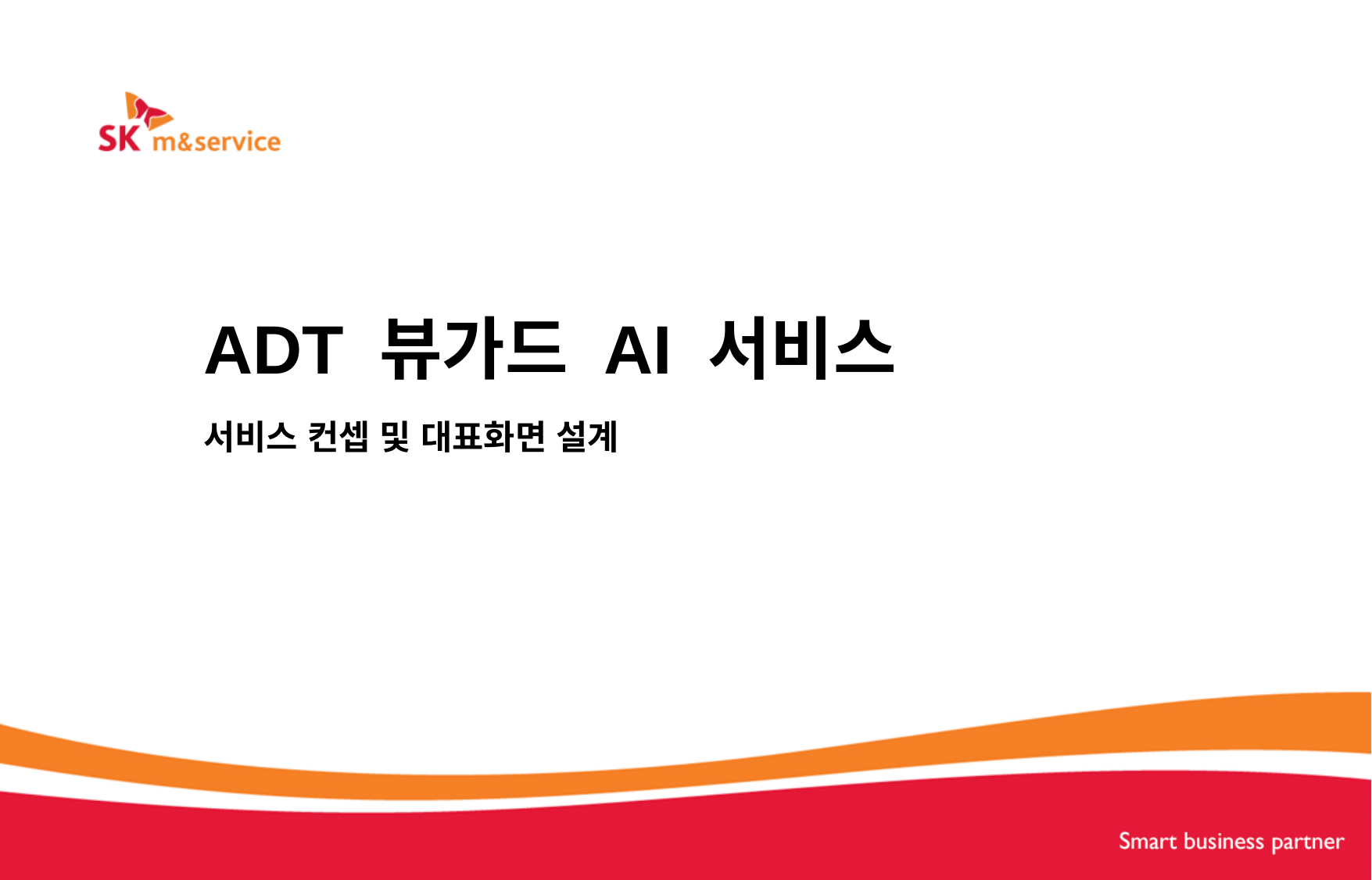

# ADT 뷰가드 AI 서비스
서비스 컨셉 및 대표화면 설계